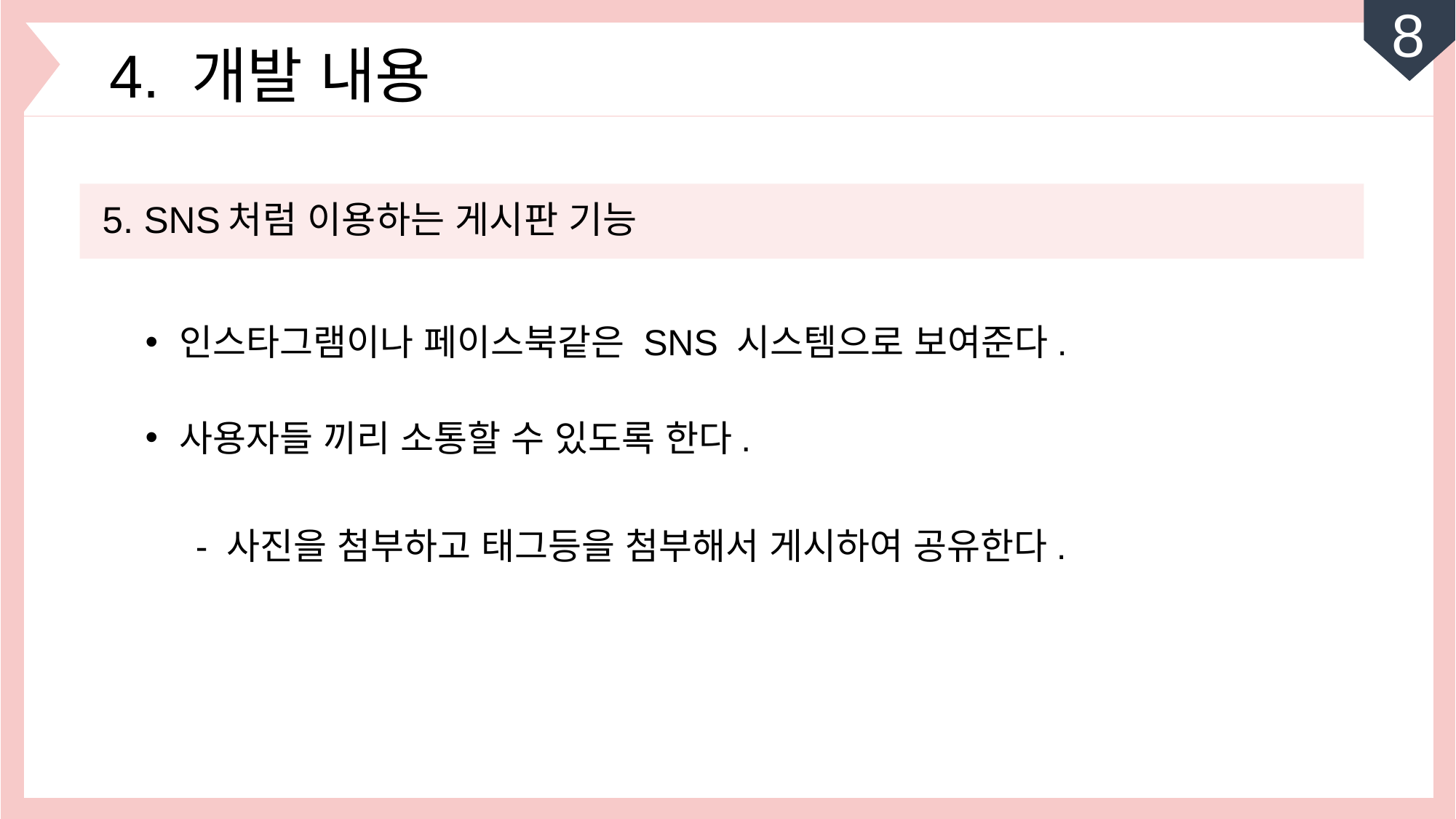

8

4. 개발 내용

5. SNS처럼 이용하는 게시판 기능
인스타그램이나 페이스북같은 SNS 시스템으로 보여준다.
사용자들 끼리 소통할 수 있도록 한다.
- 사진을 첨부하고 태그등을 첨부해서 게시하여 공유한다.